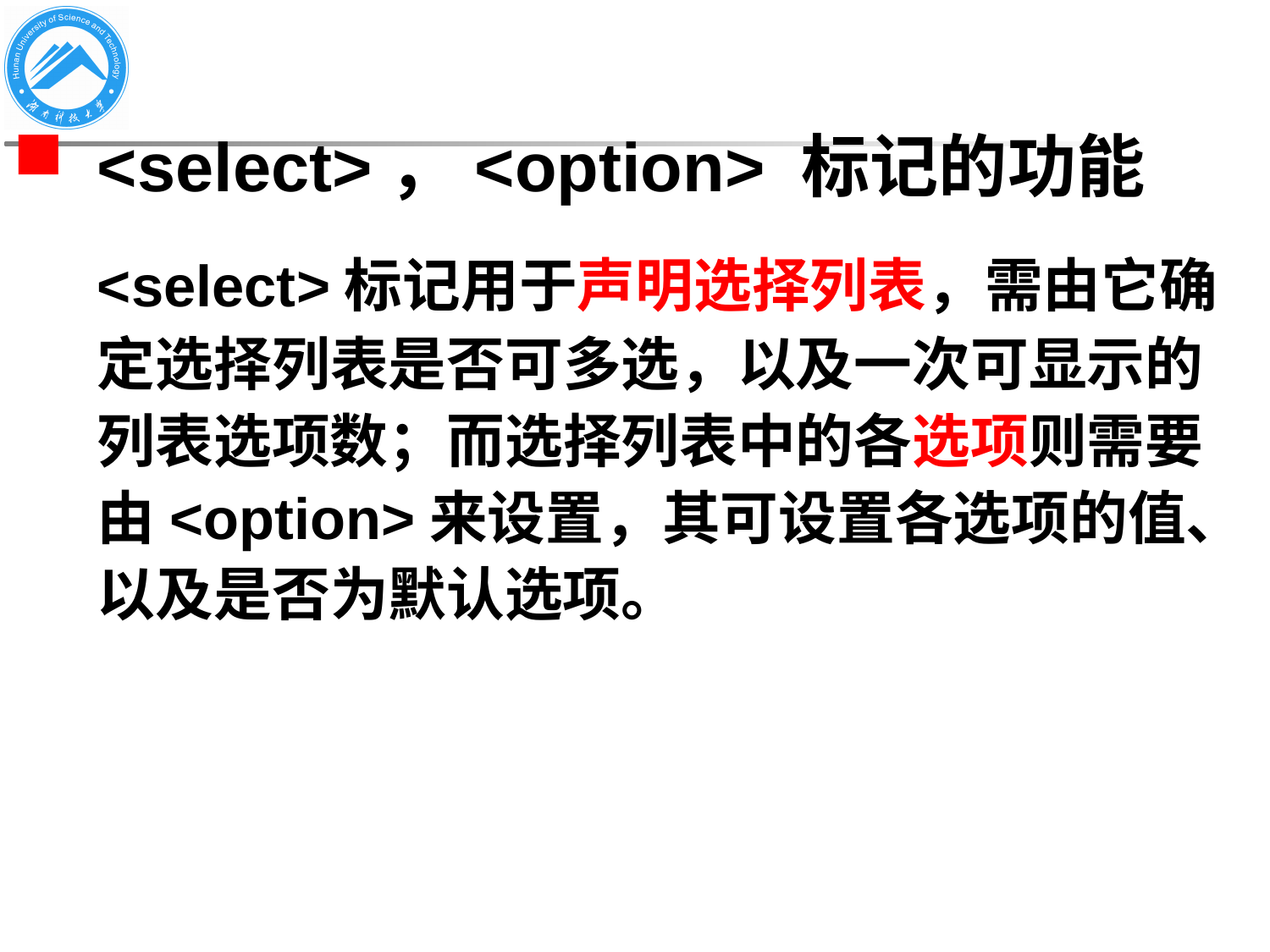

<select>，<option> 标记的功能
	<select>标记用于声明选择列表，需由它确定选择列表是否可多选，以及一次可显示的列表选项数；而选择列表中的各选项则需要由<option>来设置，其可设置各选项的值、以及是否为默认选项。